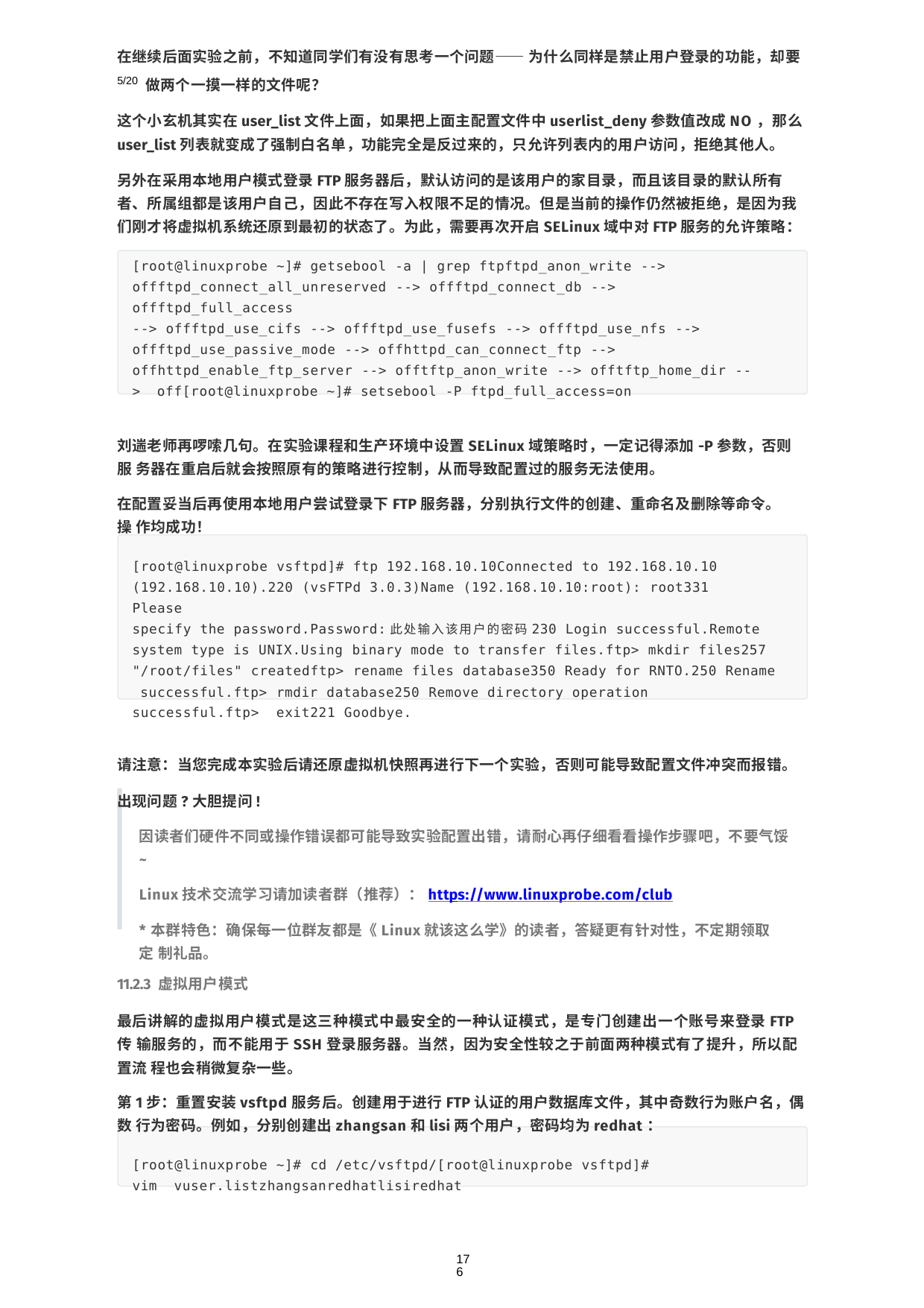

在继续后面实验之前，不知道同学们有没有思考一个问题——为什么同样是禁止用户登录的功能，却要5/20 做两个一摸一样的文件呢？
这个小玄机其实在user_list文件上面，如果把上面主配置文件中userlist_deny参数值改成NO，那么
user_list列表就变成了强制白名单，功能完全是反过来的，只允许列表内的用户访问，拒绝其他人。
另外在采用本地用户模式登录FTP服务器后，默认访问的是该用户的家目录，而且该目录的默认所有  者、所属组都是该用户自己，因此不存在写入权限不足的情况。但是当前的操作仍然被拒绝，是因为我 们刚才将虚拟机系统还原到最初的状态了。为此，需要再次开启SELinux域中对FTP服务的允许策略：

[root@linuxprobe ~]# getsebool -a | grep ftpftpd_anon_write -->  offftpd_connect_all_unreserved --> offftpd_connect_db --> offftpd_full_access
--> offftpd_use_cifs --> offftpd_use_fusefs --> offftpd_use_nfs -->  offftpd_use_passive_mode --> offhttpd_can_connect_ftp -->  offhttpd_enable_ftp_server --> offtftp_anon_write --> offtftp_home_dir -->  off[root@linuxprobe ~]# setsebool -P ftpd_full_access=on

刘遄老师再啰嗦几句。在实验课程和生产环境中设置SELinux域策略时，一定记得添加-P参数，否则服 务器在重启后就会按照原有的策略进行控制，从而导致配置过的服务无法使用。
在配置妥当后再使用本地用户尝试登录下FTP服务器，分别执行文件的创建、重命名及删除等命令。操 作均成功！

[root@linuxprobe vsftpd]# ftp 192.168.10.10Connected to 192.168.10.10  (192.168.10.10).220 (vsFTPd 3.0.3)Name (192.168.10.10:root): root331 Please
specify the password.Password:此处输入该用户的密码230 Login successful.Remote  system type is UNIX.Using binary mode to transfer files.ftp> mkdir files257  "/root/files" createdftp> rename files database350 Ready for RNTO.250 Rename  successful.ftp> rmdir database250 Remove directory operation successful.ftp>  exit221 Goodbye.

请注意：当您完成本实验后请还原虚拟机快照再进行下一个实验，否则可能导致配置文件冲突而报错。 出现问题?大胆提问!
因读者们硬件不同或操作错误都可能导致实验配置出错，请耐心再仔细看看操作步骤吧，不要气馁
~
Linux技术交流学习请加读者群（推荐）：https://www.linuxprobe.com/club
*本群特色：确保每一位群友都是《Linux就该这么学》的读者，答疑更有针对性，不定期领取定 制礼品。

11.2.3 虚拟用户模式
最后讲解的虚拟用户模式是这三种模式中最安全的一种认证模式，是专门创建出一个账号来登录FTP传 输服务的，而不能用于SSH登录服务器。当然，因为安全性较之于前面两种模式有了提升，所以配置流 程也会稍微复杂一些。
第1步：重置安装vsftpd服务后。创建用于进行FTP认证的用户数据库文件，其中奇数行为账户名，偶数 行为密码。例如，分别创建出zhangsan和lisi两个用户，密码均为redhat：

[root@linuxprobe ~]# cd /etc/vsftpd/[root@linuxprobe vsftpd]# vim  vuser.listzhangsanredhatlisiredhat

176